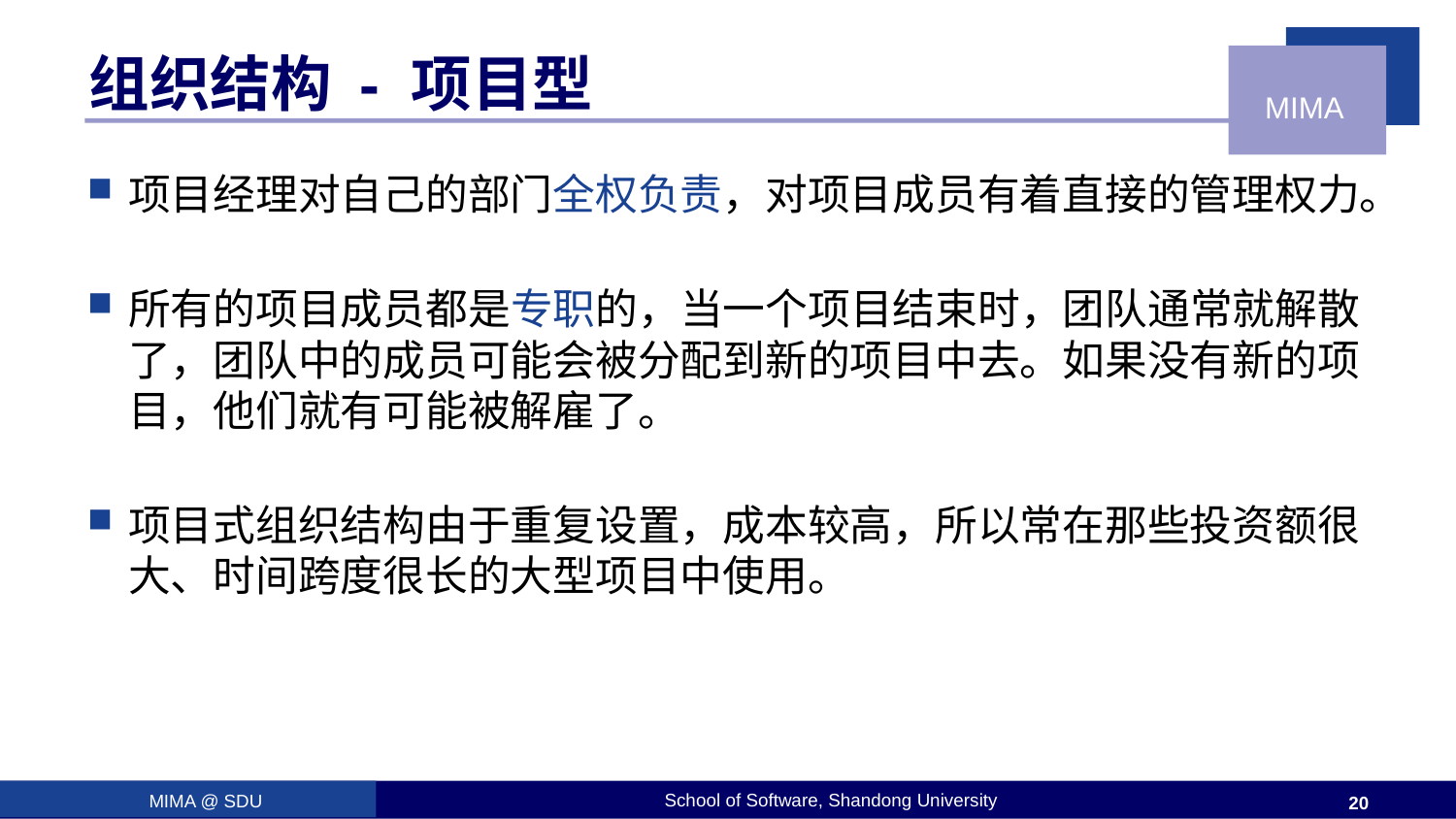

# 组织结构 - 项目型
项目经理对自己的部门全权负责，对项目成员有着直接的管理权力。

所有的项目成员都是专职的，当一个项目结束时，团队通常就解散了，团队中的成员可能会被分配到新的项目中去。如果没有新的项目，他们就有可能被解雇了。

项目式组织结构由于重复设置，成本较高，所以常在那些投资额很大、时间跨度很长的大型项目中使用。